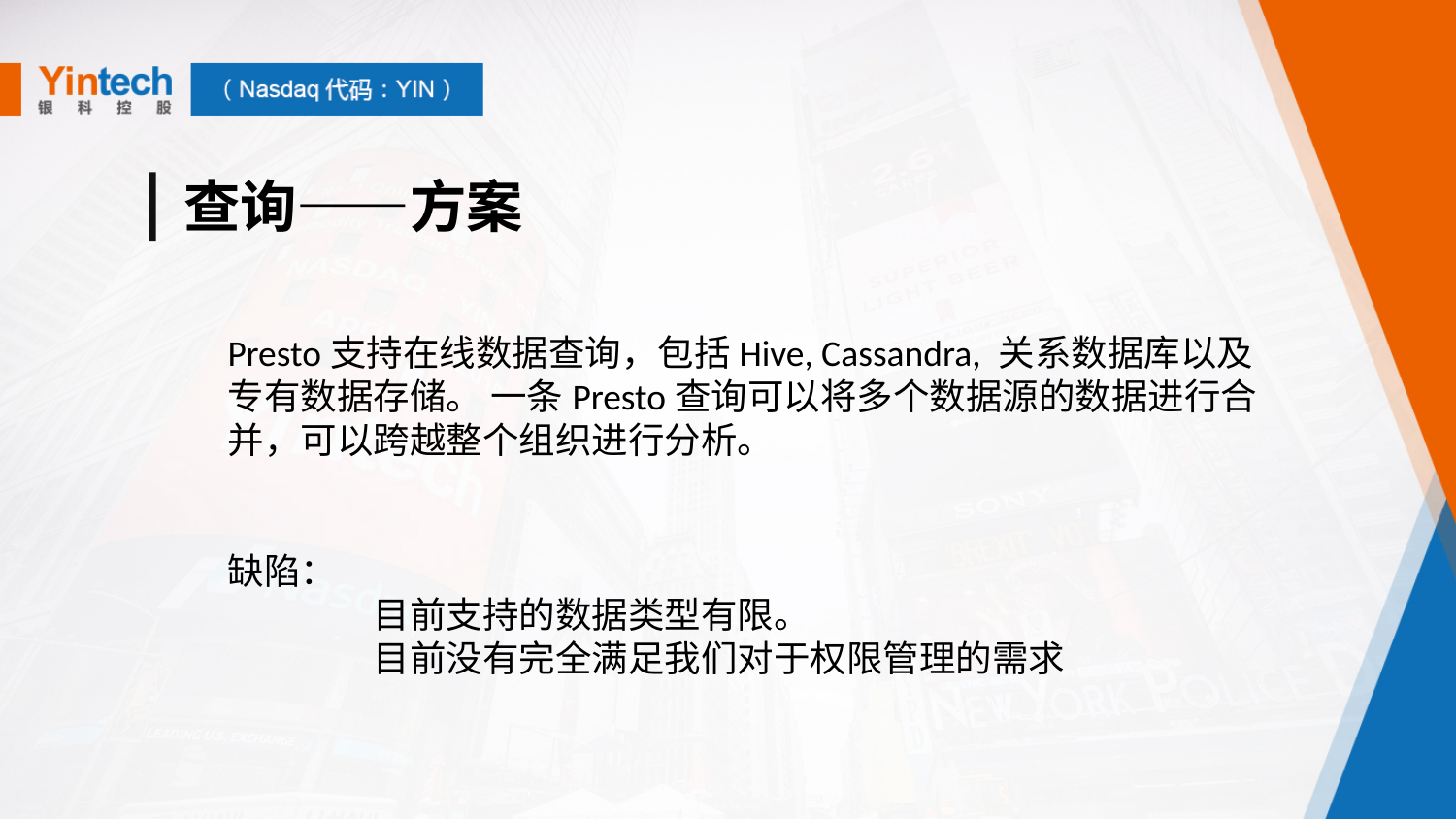

查询——方案

Presto支持在线数据查询，包括Hive, Cassandra, 关系数据库以及专有数据存储。 一条Presto查询可以将多个数据源的数据进行合并，可以跨越整个组织进行分析。

缺陷：
	目前支持的数据类型有限。
	目前没有完全满足我们对于权限管理的需求